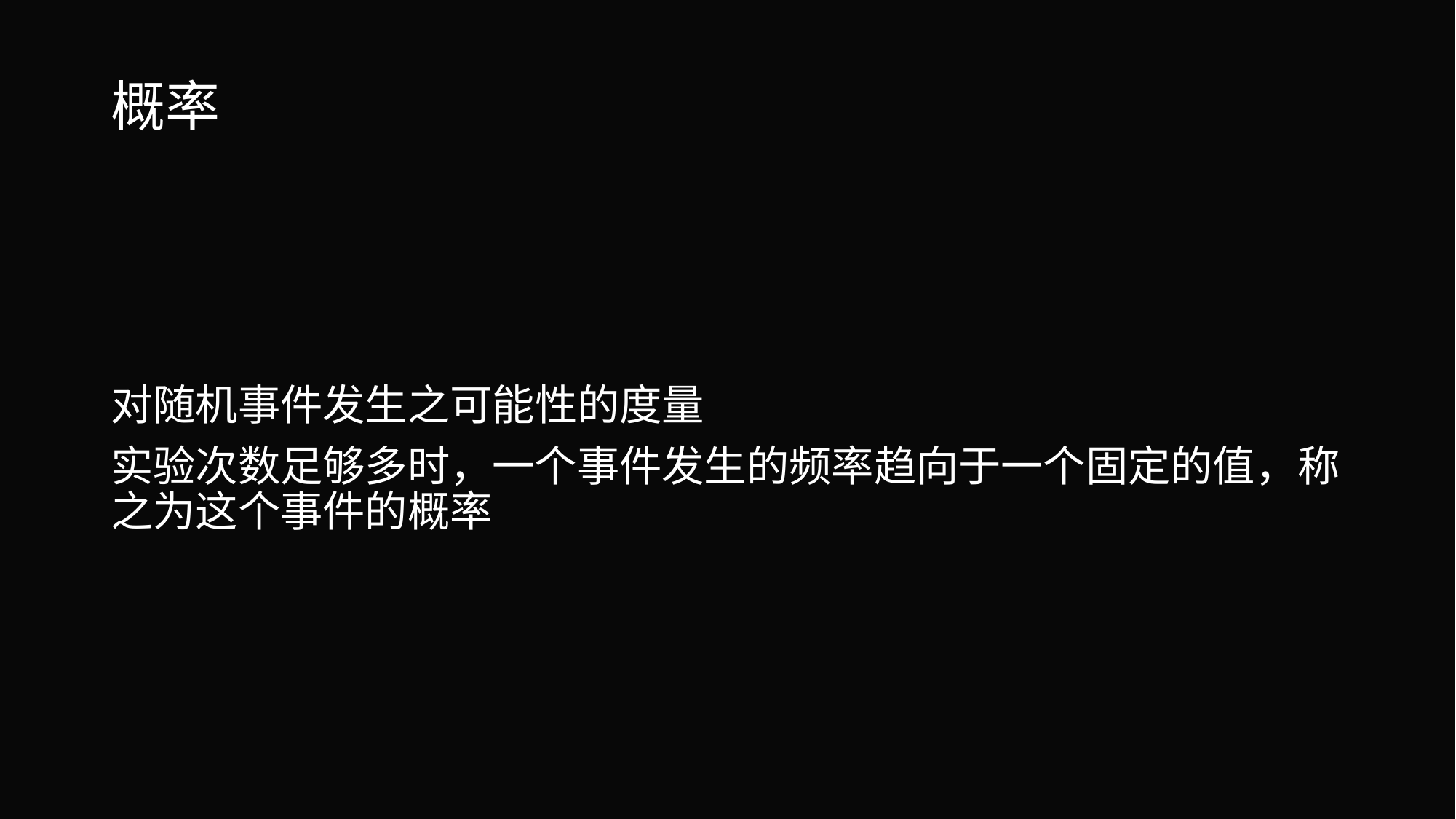

# 概率
对随机事件发生之可能性的度量
实验次数足够多时，一个事件发生的频率趋向于一个固定的值，称之为这个事件的概率